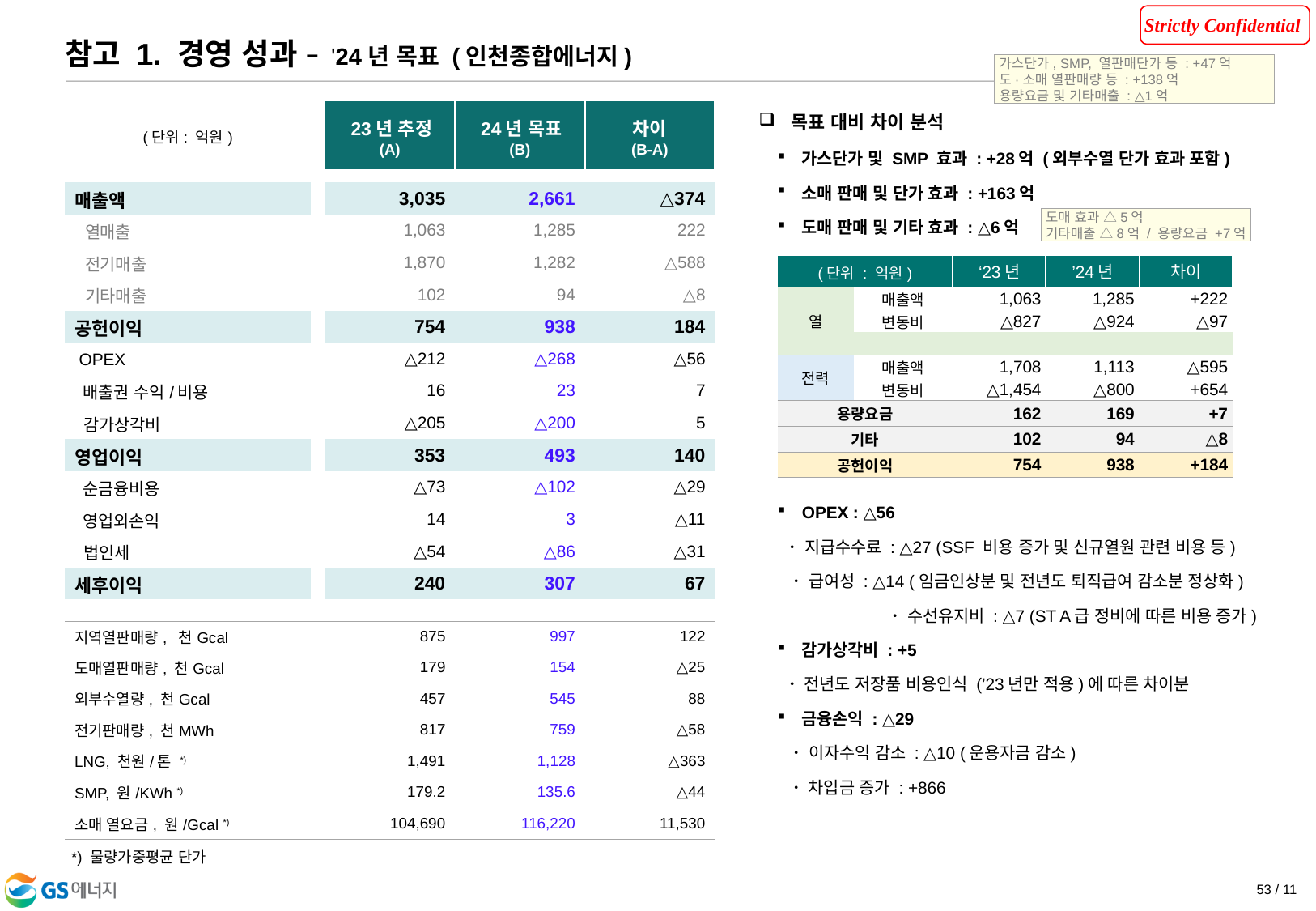

참고 1. 경영 성과 – '24년 목표 (인천종합에너지)
가스단가, SMP, 열판매단가 등 : +47억
도·소매 열판매량 등 : +138억
용량요금 및 기타매출 : △1억
 목표 대비 차이 분석
| (단위: 억원) |  | '23년 추정 (A) | '24년 목표 (B) | 차이 (B-A) |
| --- | --- | --- | --- | --- |
|  |  |  |  |  |
|  |  |  |  |  |
| 매출액 |  | 3,035 | 2,661 | △374 |
| 열매출 |  | 1,063 | 1,285 | 222 |
| 전기매출 |  | 1,870 | 1,282 | △588 |
| 기타매출 |  | 102 | 94 | △8 |
| 공헌이익 |  | 754 | 938 | 184 |
| OPEX |  | △212 | △268 | △56 |
| 배출권 수익/비용 |  | 16 | 23 | 7 |
| 감가상각비 |  | △205 | △200 | 5 |
| 영업이익 |  | 353 | 493 | 140 |
| 순금융비용 |  | △73 | △102 | △29 |
| 영업외손익 |  | 14 | 3 | △11 |
| 법인세 |  | △54 | △86 | △31 |
| 세후이익 |  | 240 | 307 | 67 |
|  |  |  |  |  |
| 지역열판매량,  천Gcal |  | 875 | 997 | 122 |
| 도매열판매량, 천Gcal |  | 179 | 154 | △25 |
| 외부수열량, 천Gcal |  | 457 | 545 | 88 |
| 전기판매량, 천MWh |  | 817 | 759 | △58 |
| LNG, 천원/톤 \*) |  | 1,491 | 1,128 | △363 |
| SMP, 원/KWh \*) |  | 179.2 | 135.6 | △44 |
| 소매 열요금, 원/Gcal \*) |  | 104,690 | 116,220 | 11,530 |
가스단가 및 SMP 효과 : +28억 (외부수열 단가 효과 포함)
소매 판매 및 단가 효과 : +163억
도매 판매 및 기타 효과 : △6억
도매 효과 △5억
기타매출 △8억 / 용량요금 +7억
| (단위 : 억원) |  | ‘23년 | ’24년 | 차이 |
| --- | --- | --- | --- | --- |
| 열 | 매출액 | 1,063 | 1,285 | +222 |
|  | 변동비 | △827 | △924 | △97 |
|  |  |  |  |  |
| 전력 | 매출액 | 1,708 | 1,113 | △595 |
|  | 변동비 | △1,454 | △800 | +654 |
| 용량요금 |  | 162 | 169 | +7 |
| 기타 |  | 102 | 94 | △8 |
| 공헌이익 |  | 754 | 938 | +184 |
OPEX : △56
	ㆍ 지급수수료 : △27 (SSF 비용 증가 및 신규열원 관련 비용 등)
    ㆍ 급여성 : △14 (임금인상분 및 전년도 퇴직급여 감소분 정상화)
	ㆍ 수선유지비 : △7 (ST A급 정비에 따른 비용 증가)
감가상각비 : +5
	ㆍ 전년도 저장품 비용인식 (’23년만 적용)에 따른 차이분
금융손익 : △29
    ㆍ 이자수익 감소 : △10 (운용자금 감소)
	 ㆍ 차입금 증가 : +866
*) 물량가중평균 단가